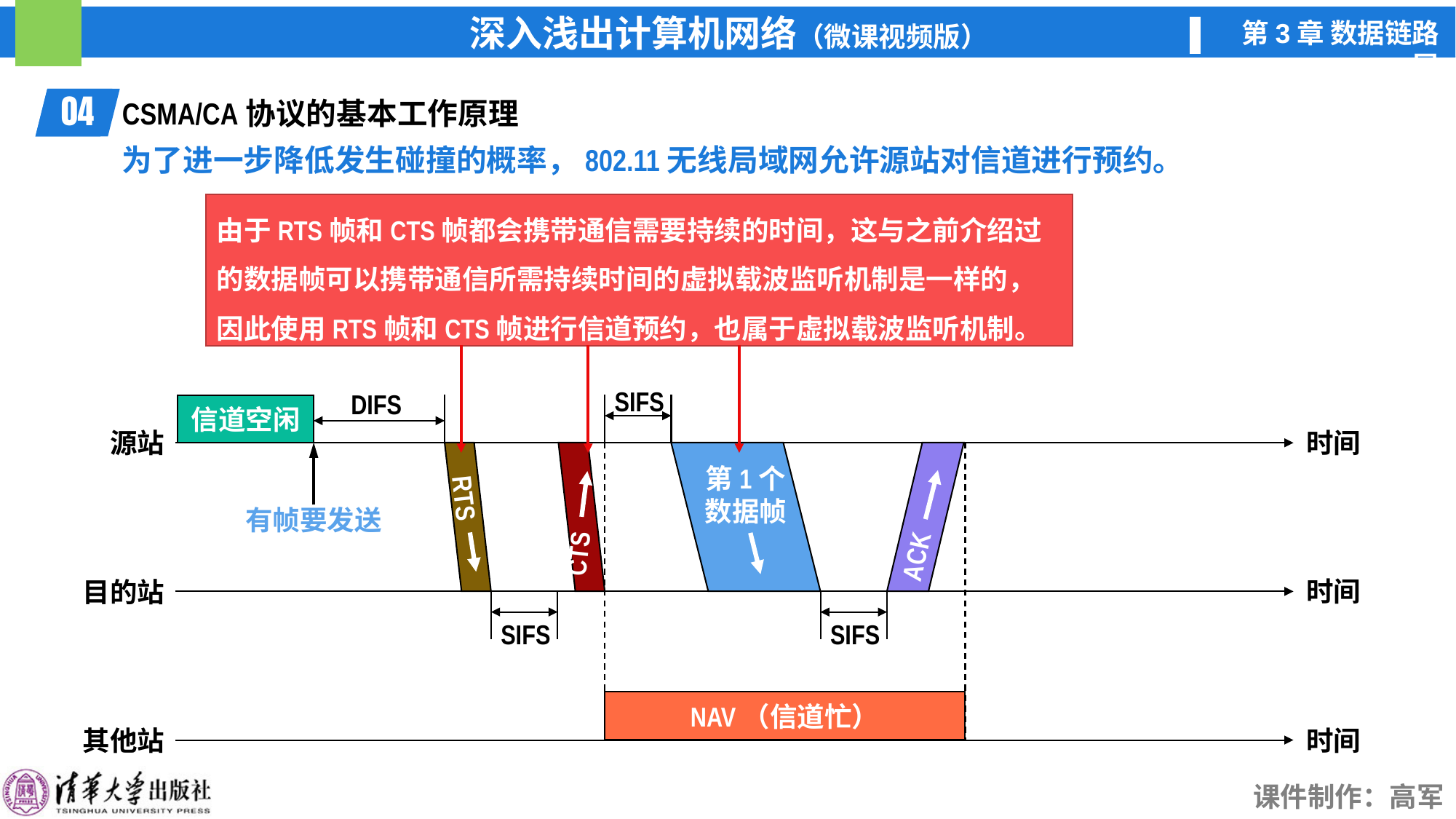

04
01
CSMA/CA协议的基本工作原理
为了进一步降低发生碰撞的概率，802.11无线局域网允许源站对信道进行预约。
由于RTS帧和CTS帧都会携带通信需要持续的时间，这与之前介绍过的数据帧可以携带通信所需持续时间的虚拟载波监听机制是一样的，因此使用RTS帧和CTS帧进行信道预约，也属于虚拟载波监听机制。
SIFS
DIFS
信道空闲
源站
时间
时间
目的站
其他站
时间
有帧要发送

RTS

CTS

第1个
数据帧

ACK
SIFS
SIFS
NAV（信道忙）